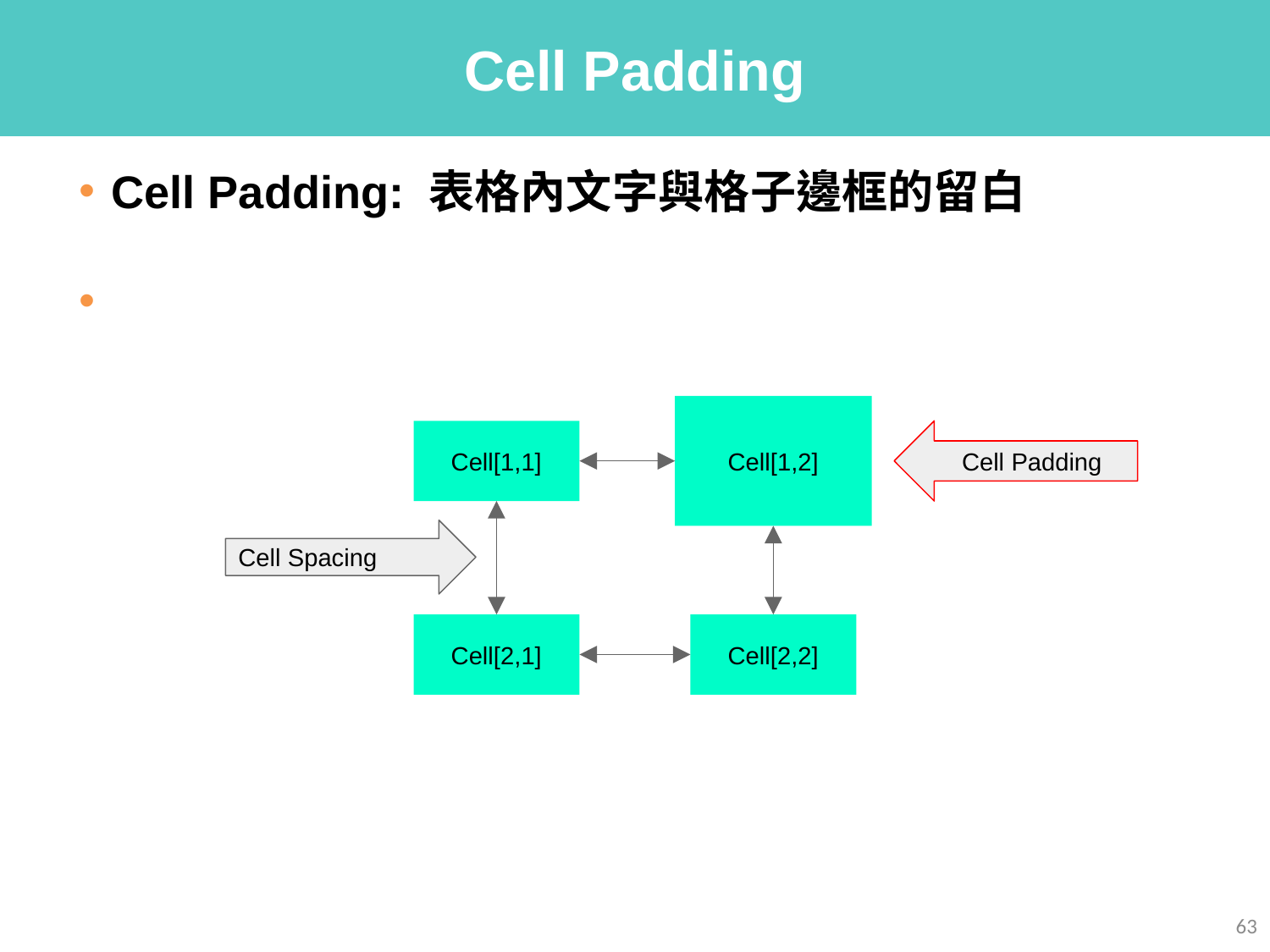

# Cell Padding
Cell Padding: 表格內文字與格子邊框的留白

­

Cell[1,2]
Cell[1,1]
     Cell Padding
Cell Spacing
Cell[2,1]
Cell[2,2]
63